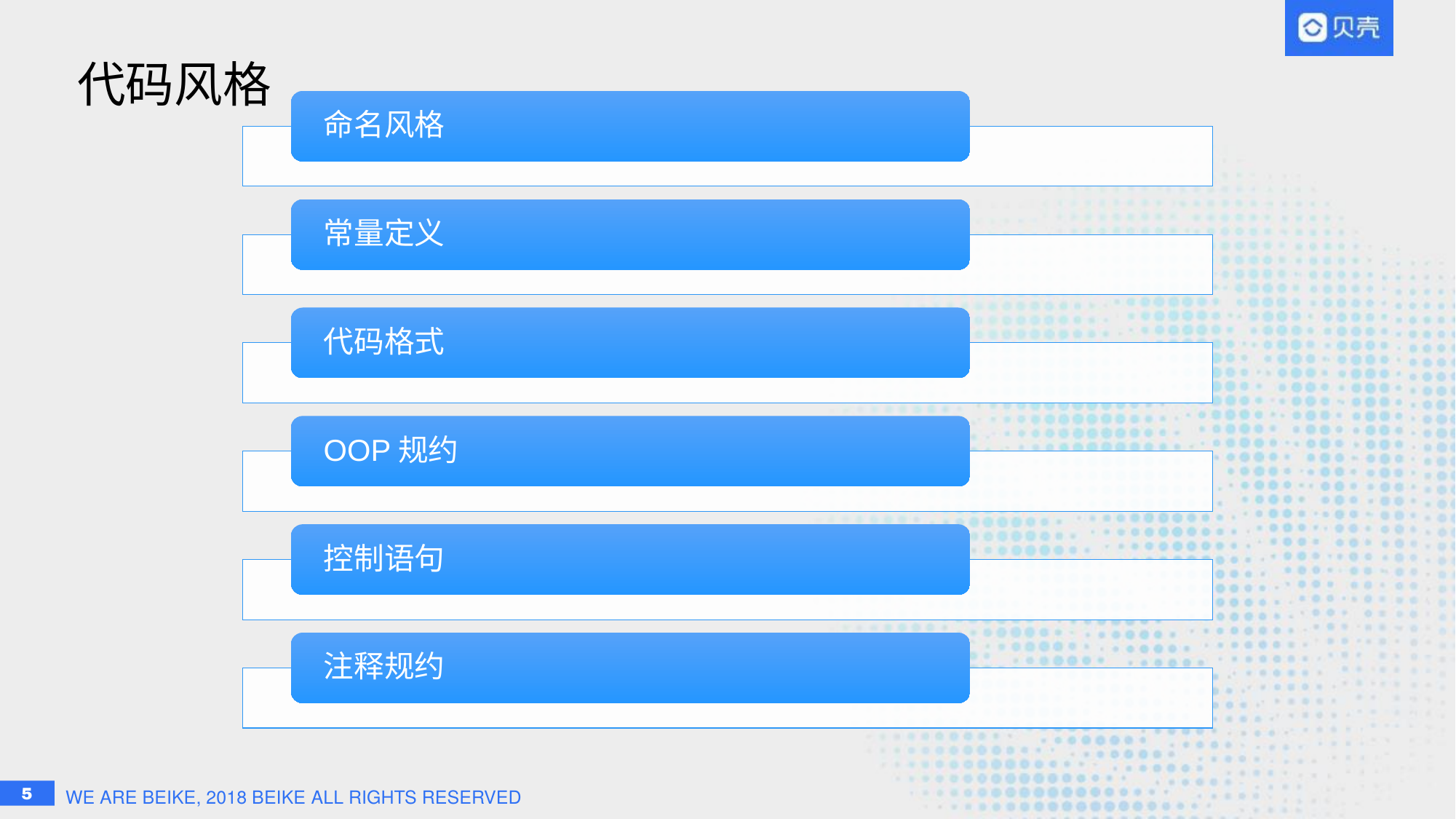

# 代码风格
命名风格
常量定义
代码格式
OOP规约
控制语句
注释规约